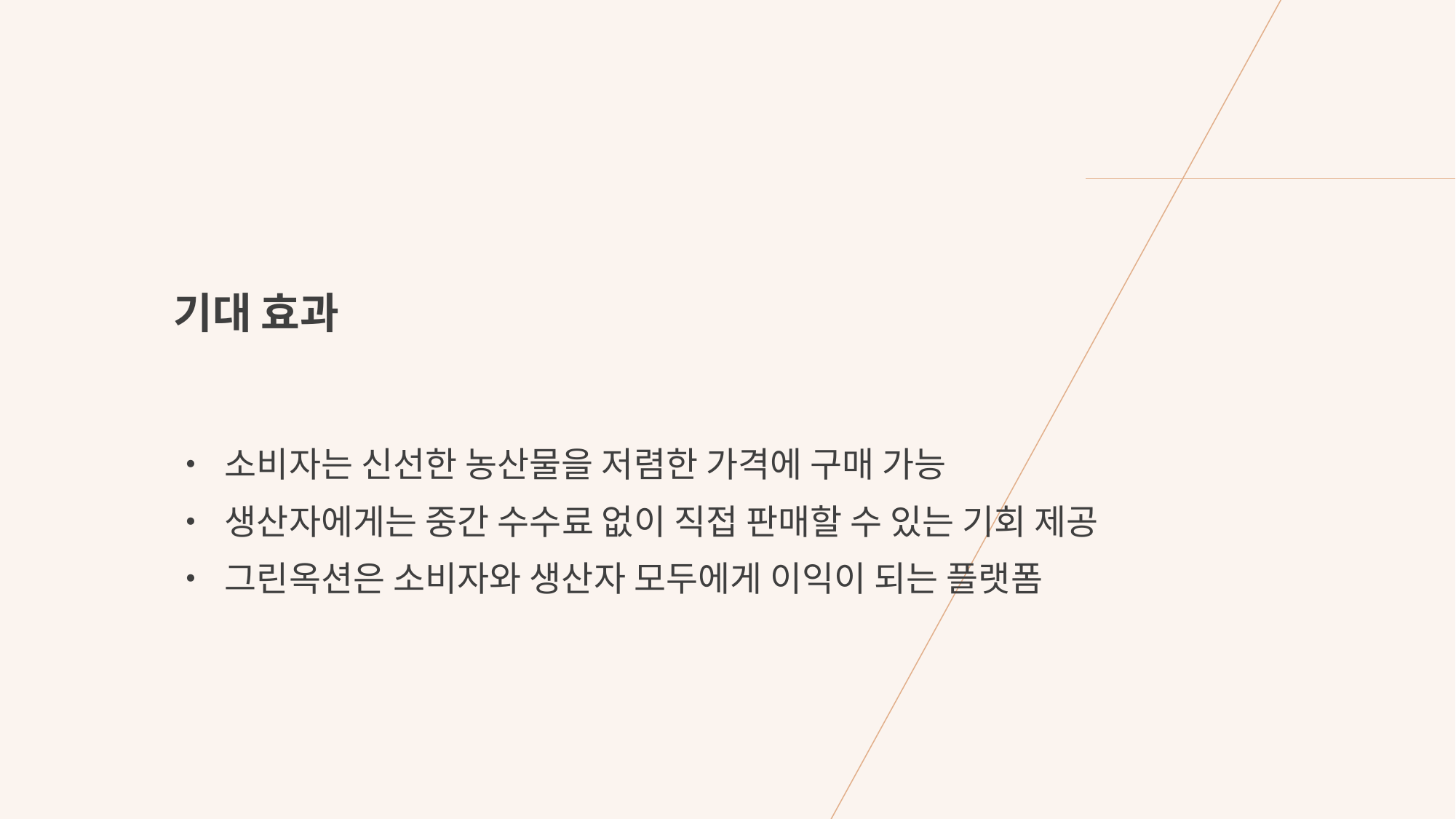

# 기대 효과
• 소비자는 신선한 농산물을 저렴한 가격에 구매 가능
• 생산자에게는 중간 수수료 없이 직접 판매할 수 있는 기회 제공
• 그린옥션은 소비자와 생산자 모두에게 이익이 되는 플랫폼